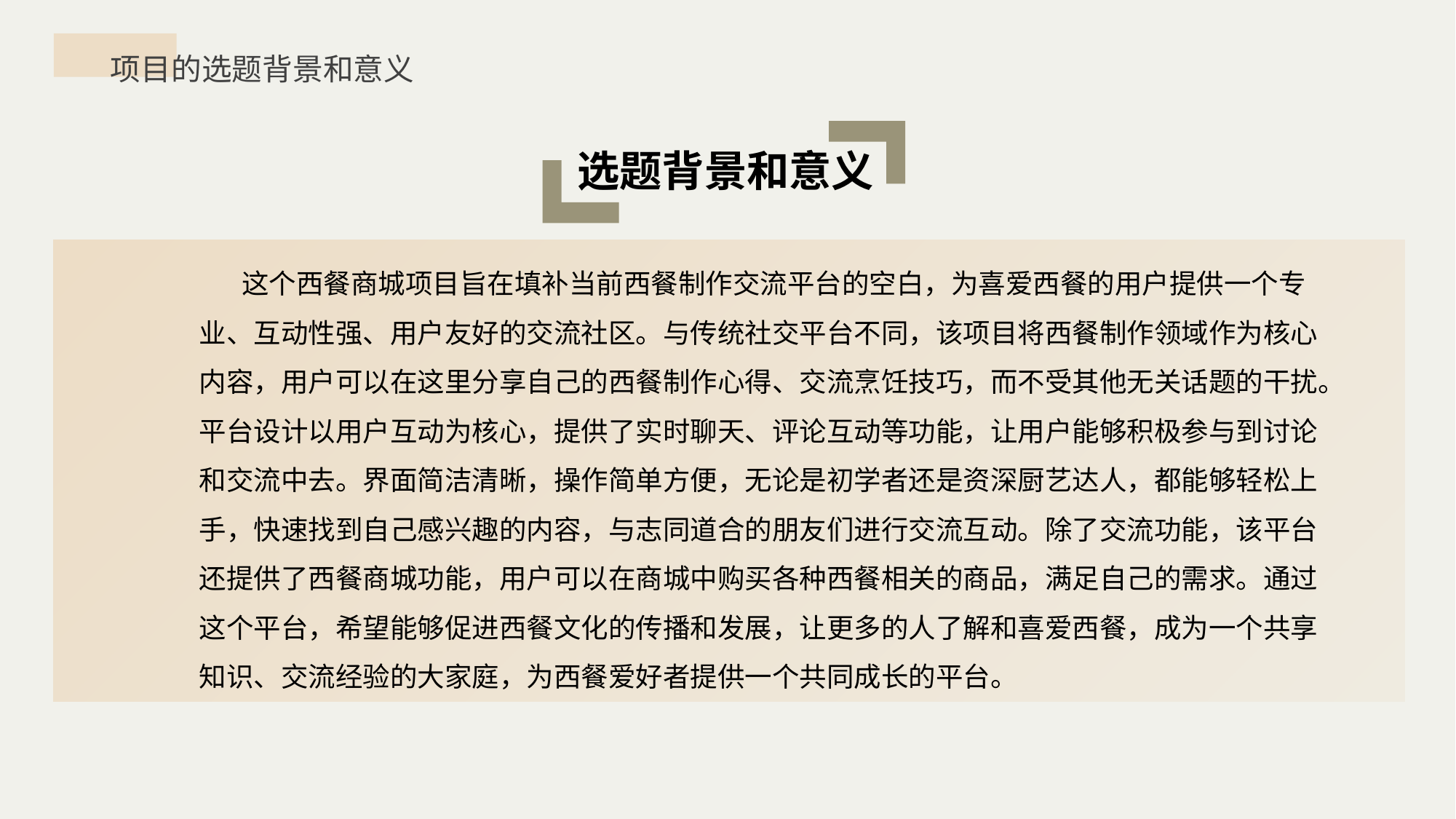

项目的选题背景和意义

选题背景和意义

这个西餐商城项目旨在填补当前西餐制作交流平台的空白，为喜爱西餐的用户提供一个专业、互动性强、用户友好的交流社区。与传统社交平台不同，该项目将西餐制作领域作为核心内容，用户可以在这里分享自己的西餐制作心得、交流烹饪技巧，而不受其他无关话题的干扰。平台设计以用户互动为核心，提供了实时聊天、评论互动等功能，让用户能够积极参与到讨论和交流中去。界面简洁清晰，操作简单方便，无论是初学者还是资深厨艺达人，都能够轻松上手，快速找到自己感兴趣的内容，与志同道合的朋友们进行交流互动。除了交流功能，该平台还提供了西餐商城功能，用户可以在商城中购买各种西餐相关的商品，满足自己的需求。通过这个平台，希望能够促进西餐文化的传播和发展，让更多的人了解和喜爱西餐，成为一个共享知识、交流经验的大家庭，为西餐爱好者提供一个共同成长的平台。